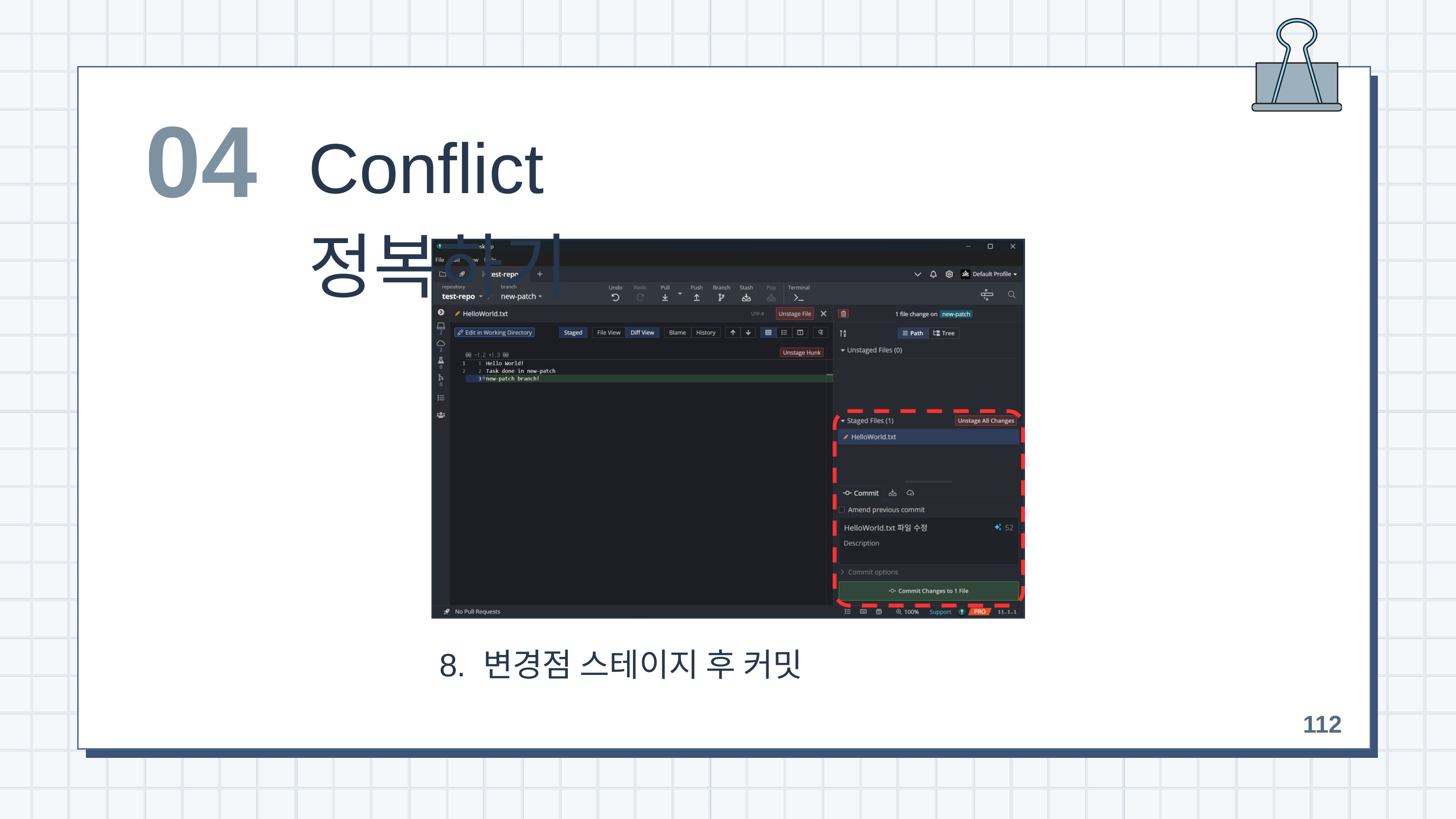

04
Conflict 정복하기

   8. 변경점 스테이지 후 커밋
112